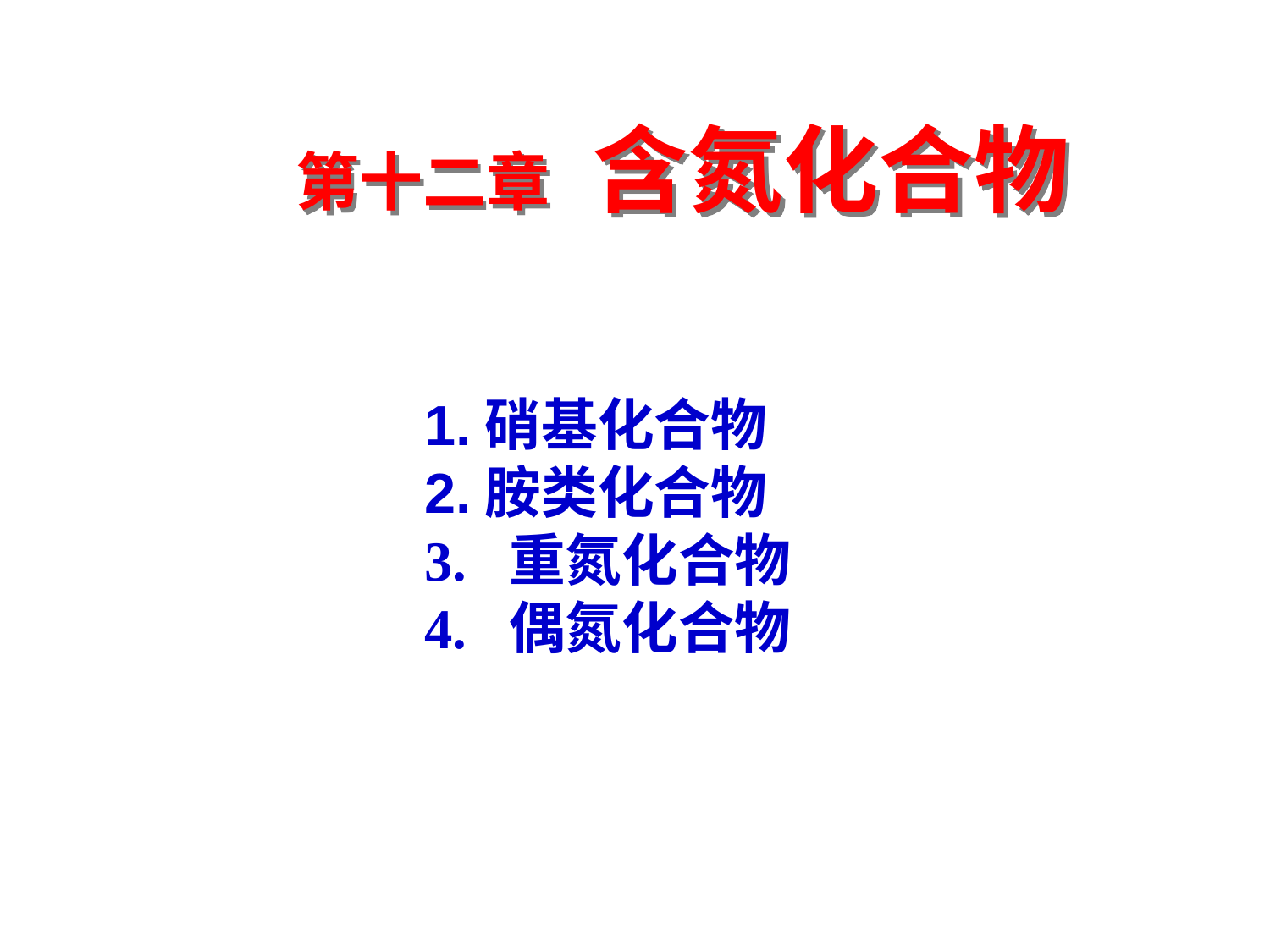

第十二章   含氮化合物
1.硝基化合物
2.胺类化合物
3.  重氮化合物
4.  偶氮化合物